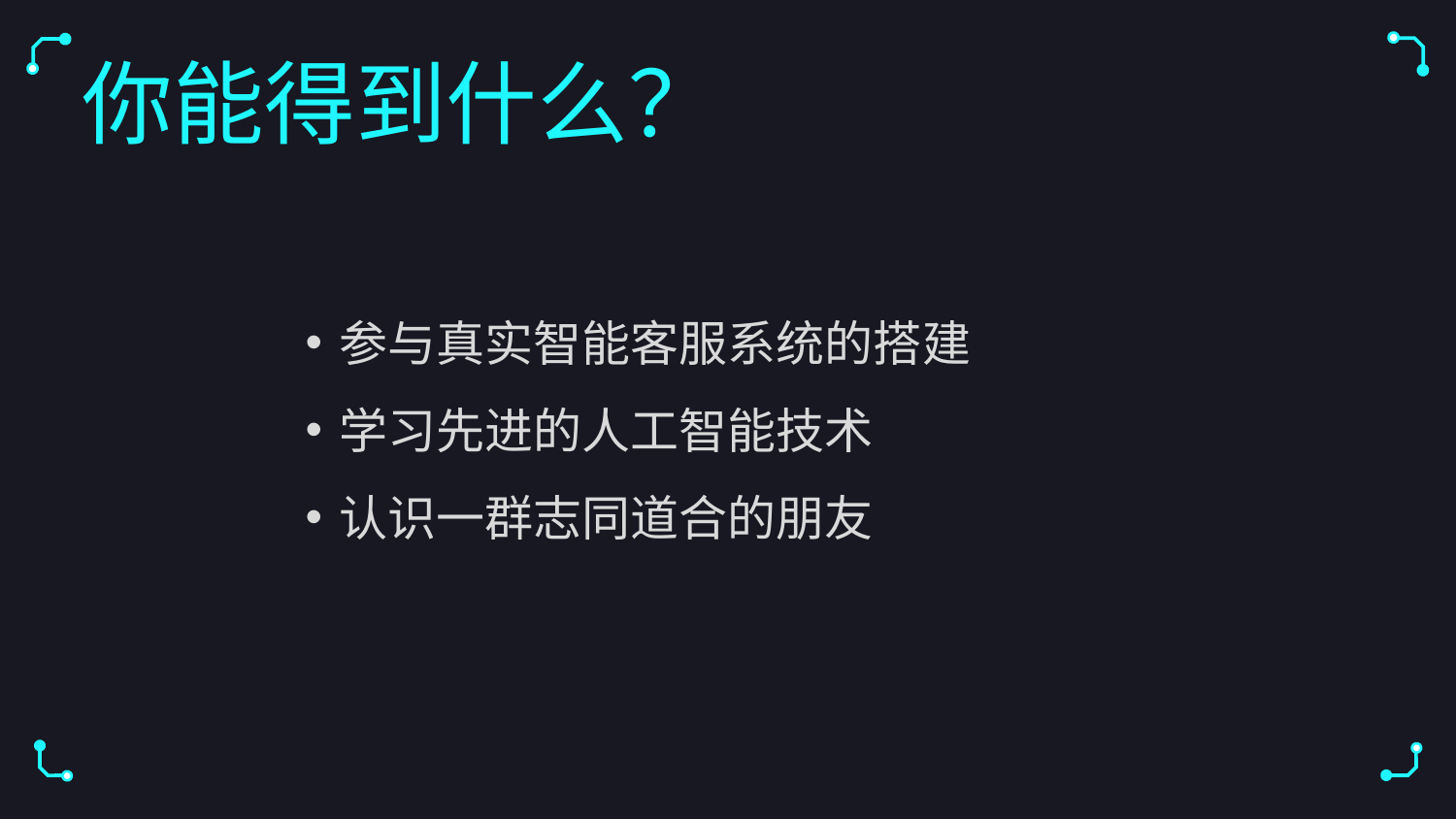

你能得到什么？
参与真实智能客服系统的搭建
学习先进的人工智能技术
认识一群志同道合的朋友